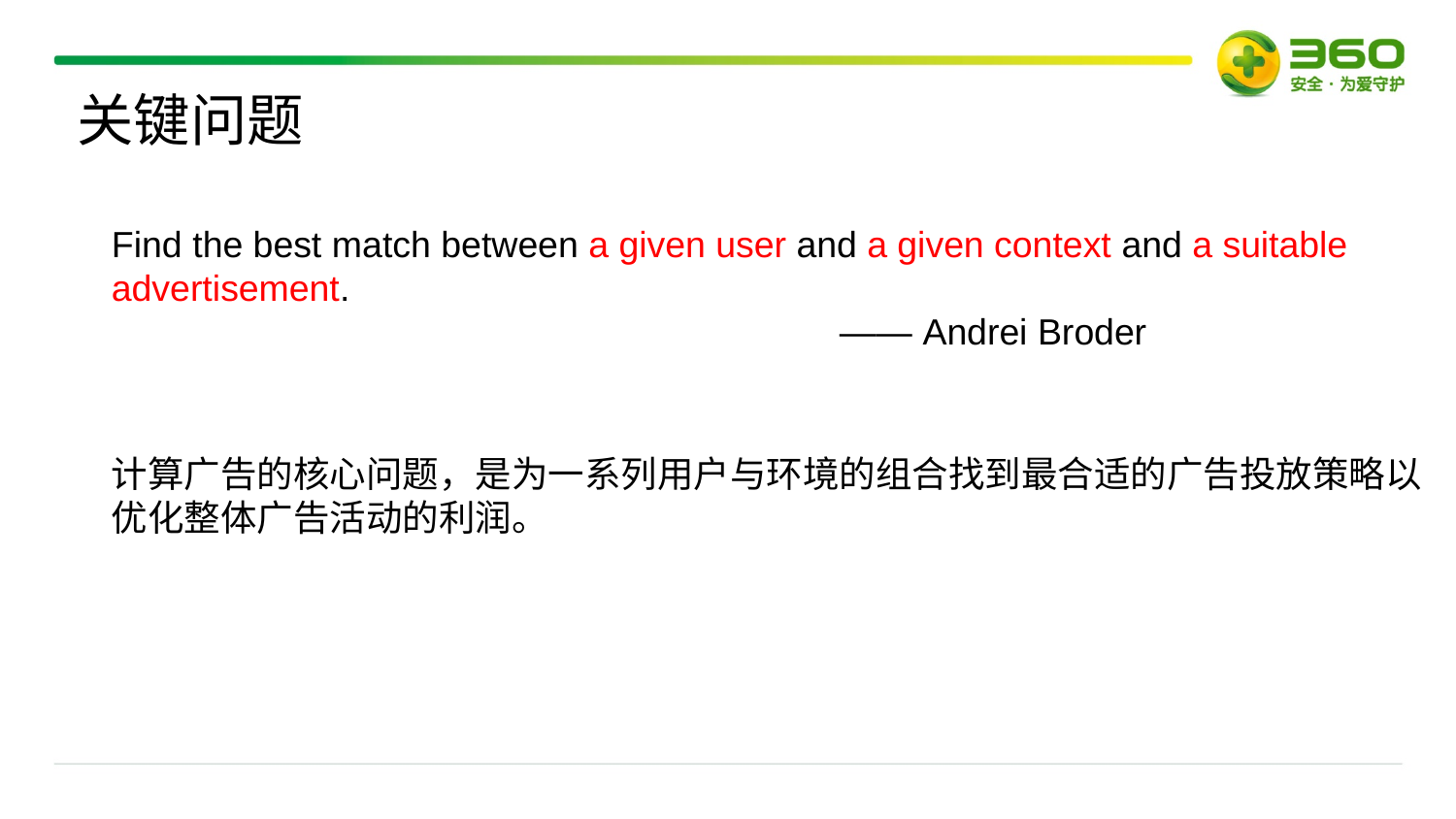

关键问题
Find the best match between a given user and a given context and a suitable advertisement.
					—— Andrei Broder
计算广告的核心问题，是为一系列用户与环境的组合找到最合适的广告投放策略以优化整体广告活动的利润。